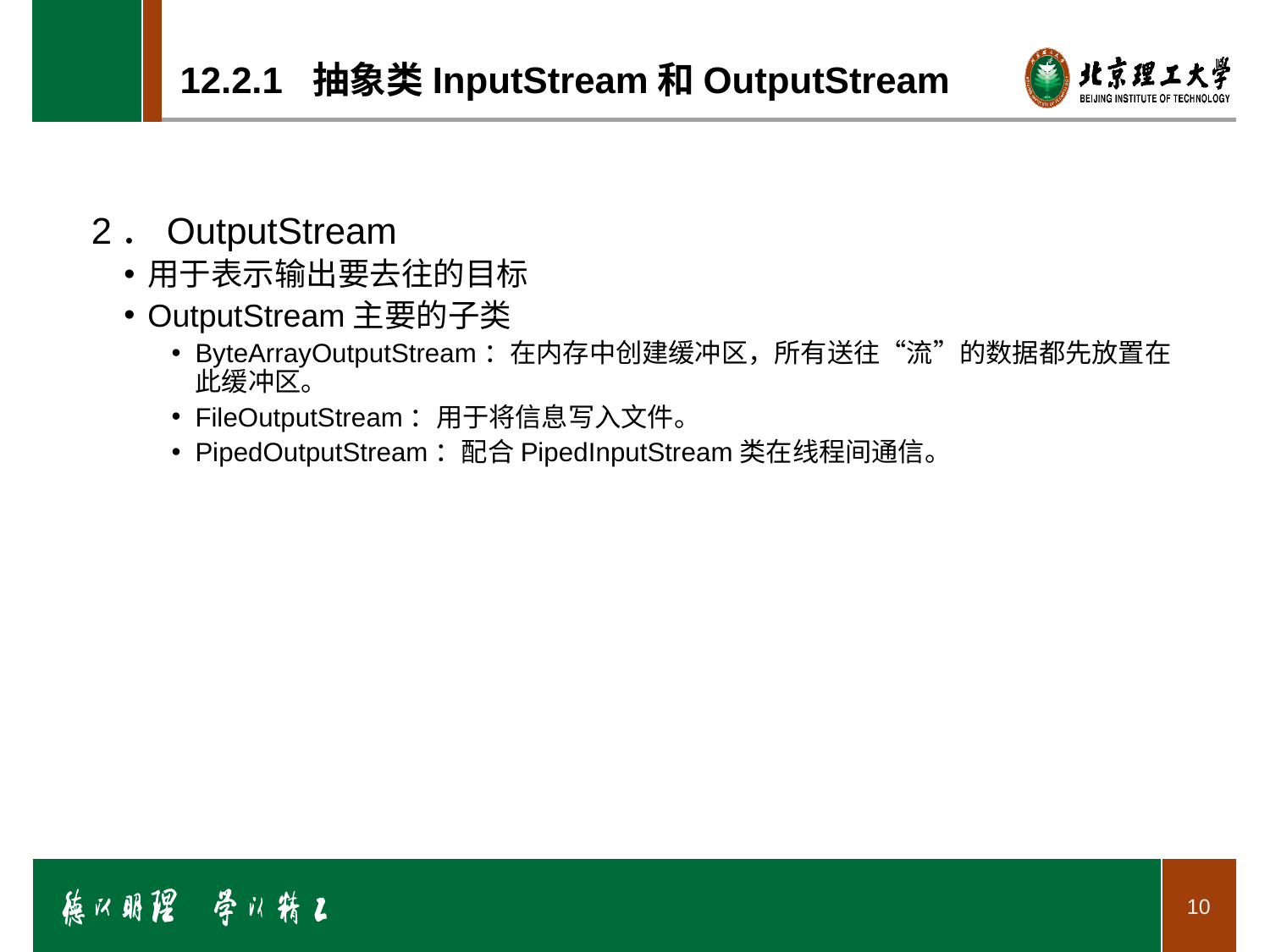

# 12.2.1  抽象类InputStream和OutputStream
2．OutputStream
用于表示输出要去往的目标
OutputStream主要的子类
ByteArrayOutputStream：在内存中创建缓冲区，所有送往“流”的数据都先放置在此缓冲区。
FileOutputStream：用于将信息写入文件。
PipedOutputStream：配合PipedInputStream类在线程间通信。